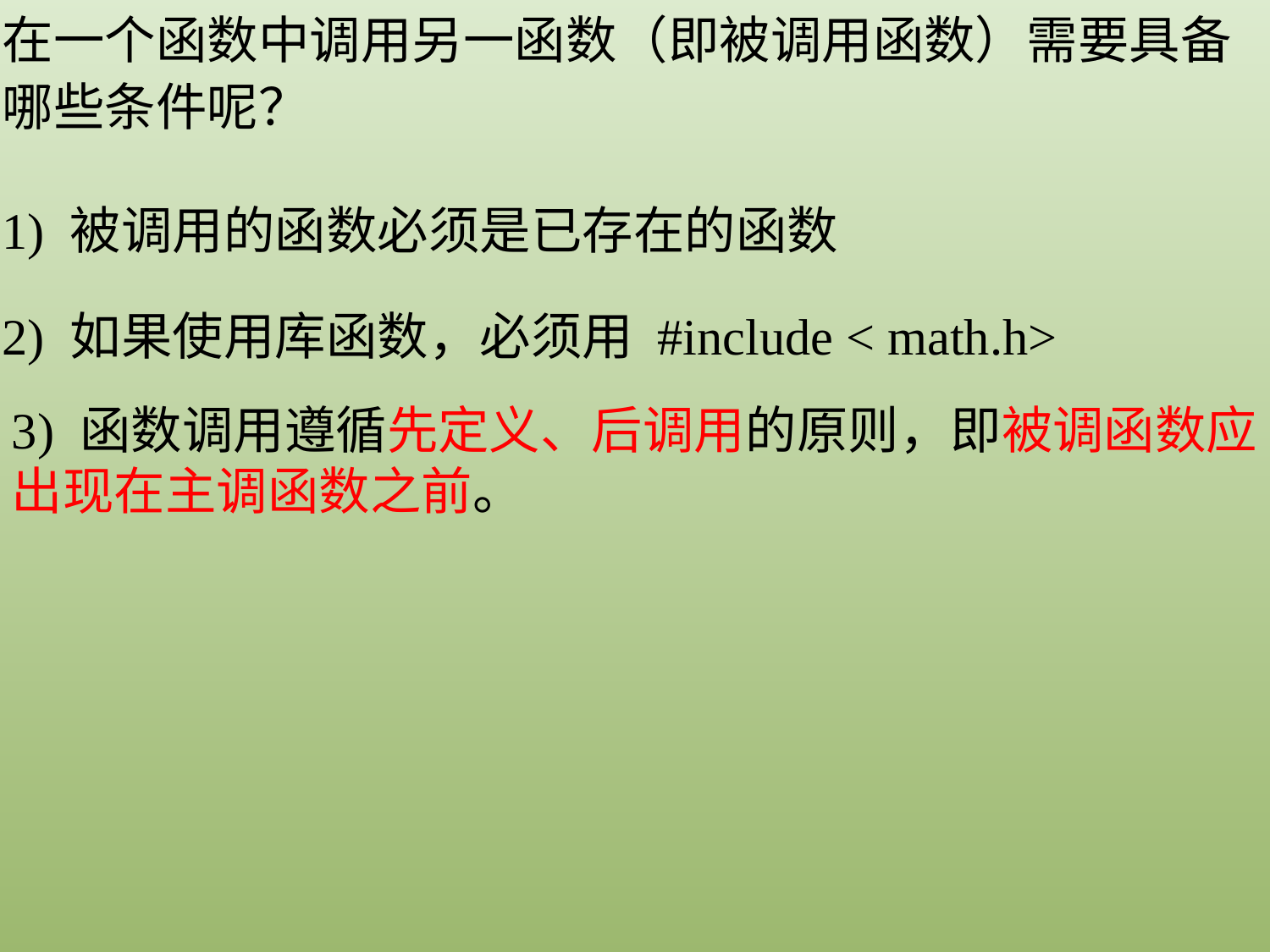

在一个函数中调用另一函数（即被调用函数）需要具备哪些条件呢？
1) 被调用的函数必须是已存在的函数
2) 如果使用库函数，必须用 #include < math.h>
3) 函数调用遵循先定义、后调用的原则，即被调函数应出现在主调函数之前。
191